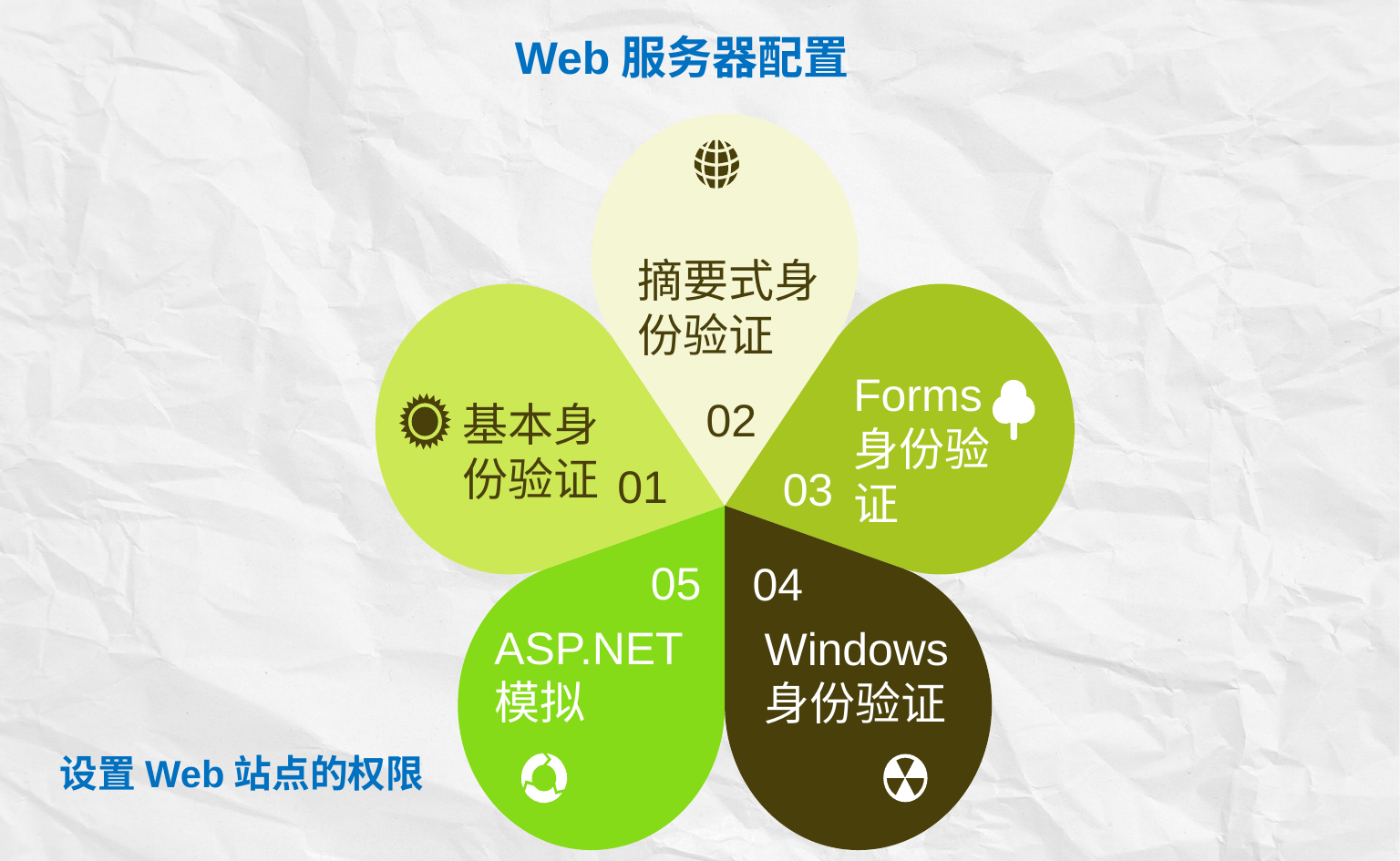

Web服务器配置

摘要式身份验证
Forms身份验证
02
基本身份验证
01
03
05
04
ASP.NET模拟
Windows身份验证
设置Web站点的权限

29